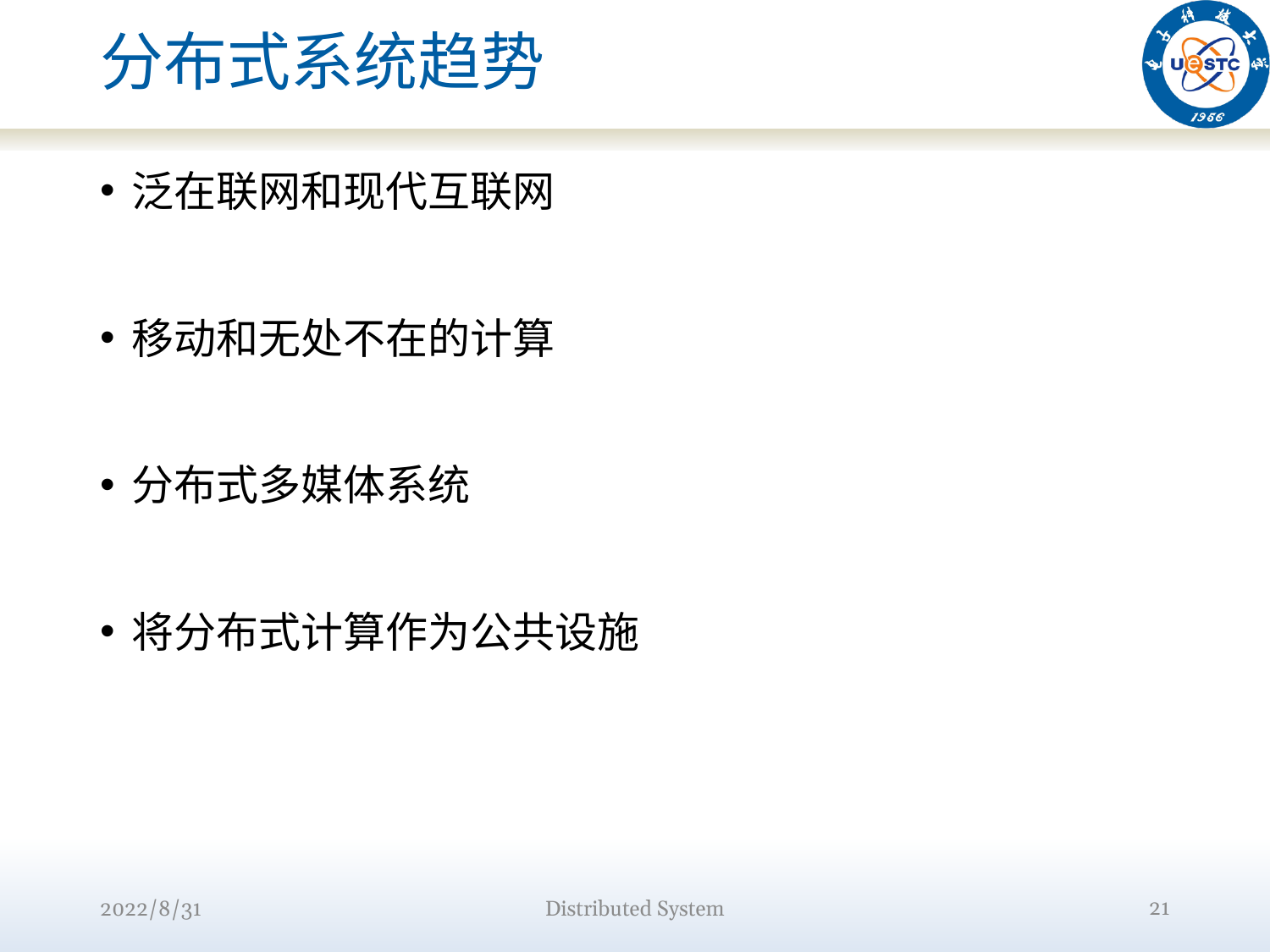

# 分布式系统趋势
泛在联网和现代互联网

移动和无处不在的计算

分布式多媒体系统

将分布式计算作为公共设施

2022/8/31
Distributed System
21